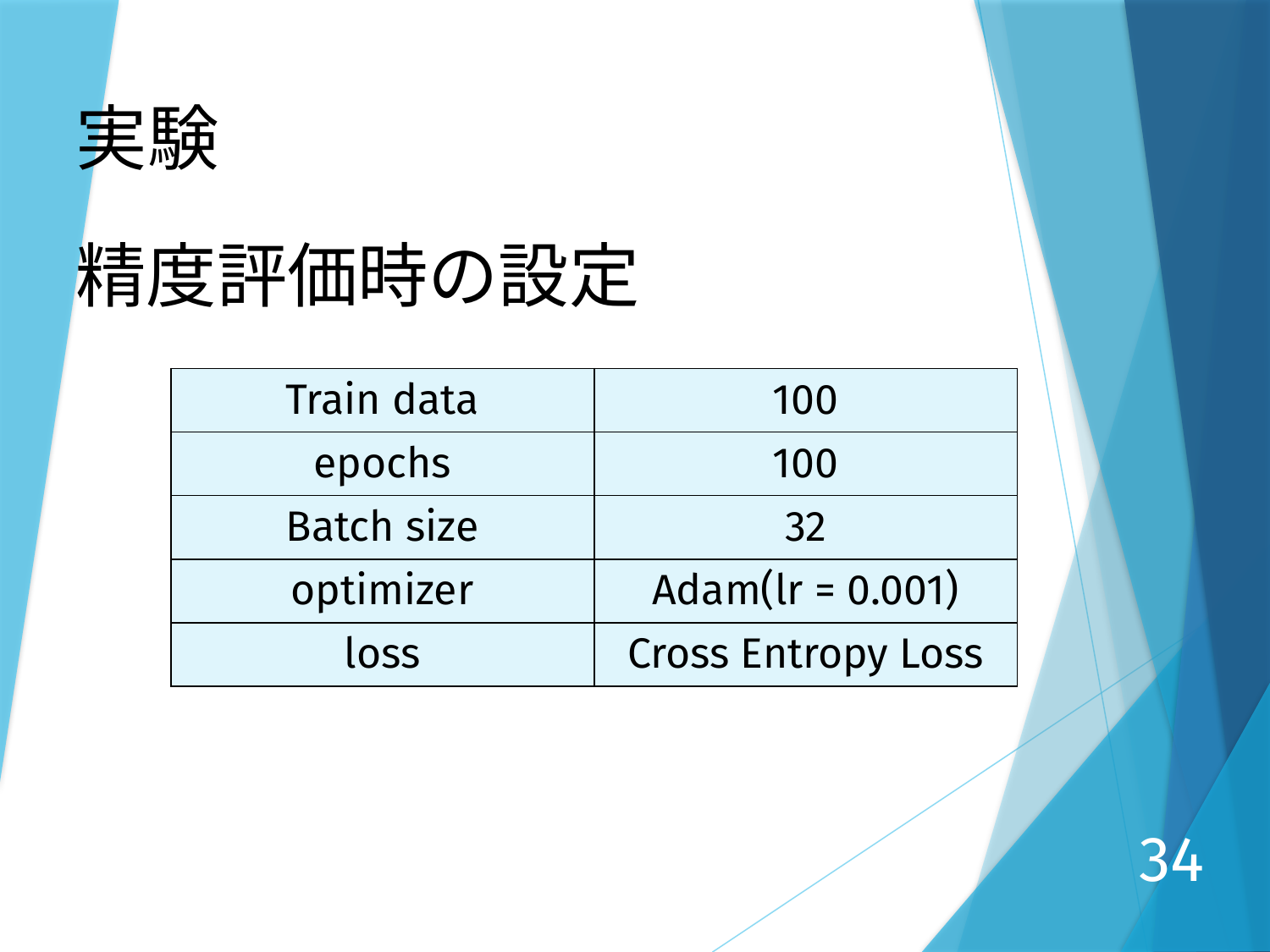

実験
精度評価時の設定

| Train data | 100 |
| --- | --- |
| epochs | 100 |
| Batch size | 32 |
| optimizer | Adam(lr = 0.001) |
| loss | Cross Entropy Loss |

34